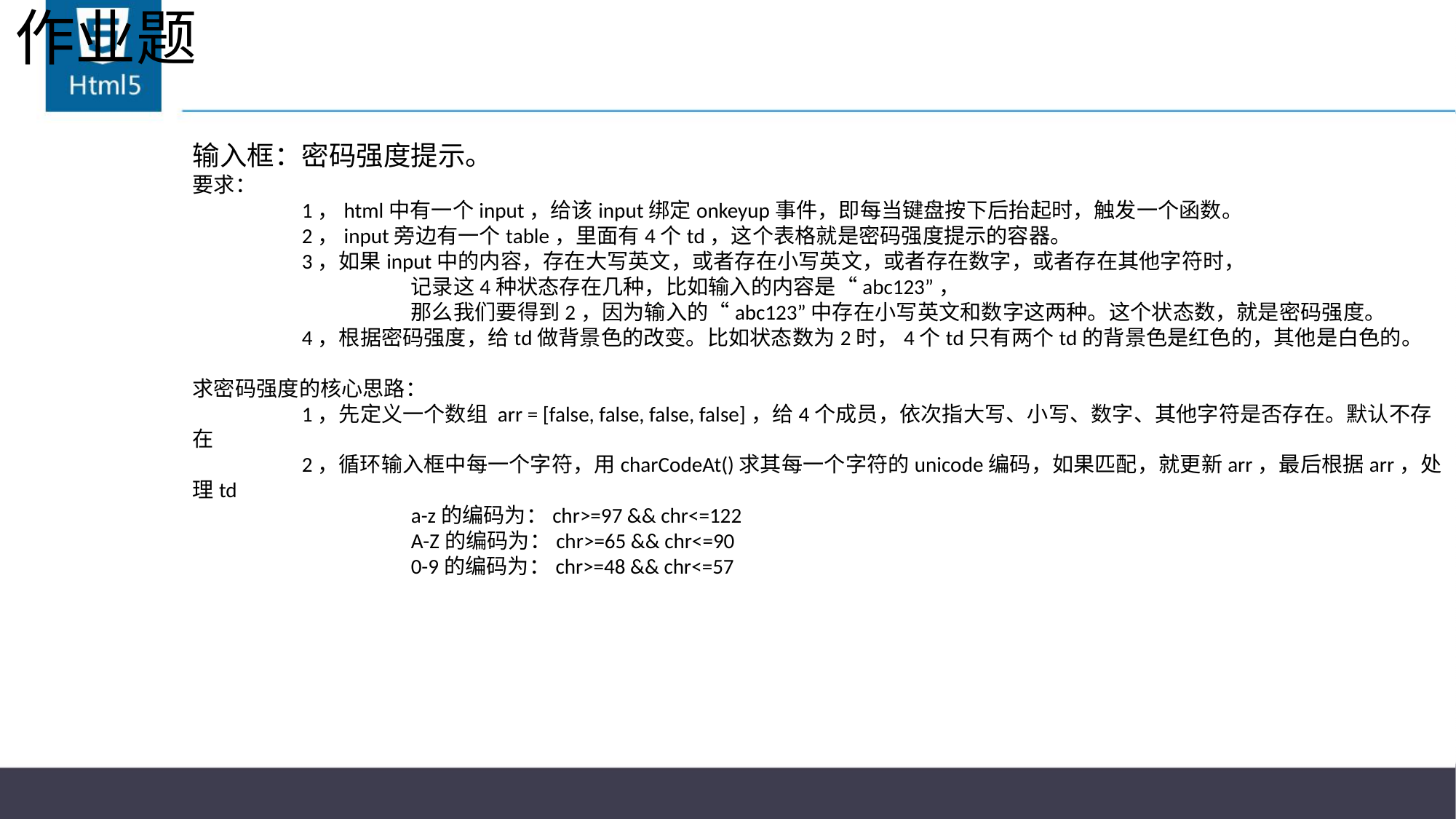

# 作业题
输入框：密码强度提示。
要求：
	1，html中有一个input，给该input绑定onkeyup事件，即每当键盘按下后抬起时，触发一个函数。
	2，input旁边有一个table，里面有4个td，这个表格就是密码强度提示的容器。
	3，如果input中的内容，存在大写英文，或者存在小写英文，或者存在数字，或者存在其他字符时，
		记录这4种状态存在几种，比如输入的内容是“abc123”，
		那么我们要得到2，因为输入的“abc123”中存在小写英文和数字这两种。这个状态数，就是密码强度。
	4，根据密码强度，给td做背景色的改变。比如状态数为2时，4个td只有两个td的背景色是红色的，其他是白色的。

求密码强度的核心思路：
	1，先定义一个数组 arr = [false, false, false, false]，给4个成员，依次指大写、小写、数字、其他字符是否存在。默认不存在
	2，循环输入框中每一个字符，用charCodeAt()求其每一个字符的unicode编码，如果匹配，就更新arr，最后根据arr，处理td
		a-z的编码为：chr>=97 && chr<=122
		A-Z的编码为：chr>=65 && chr<=90
		0-9的编码为：chr>=48 && chr<=57